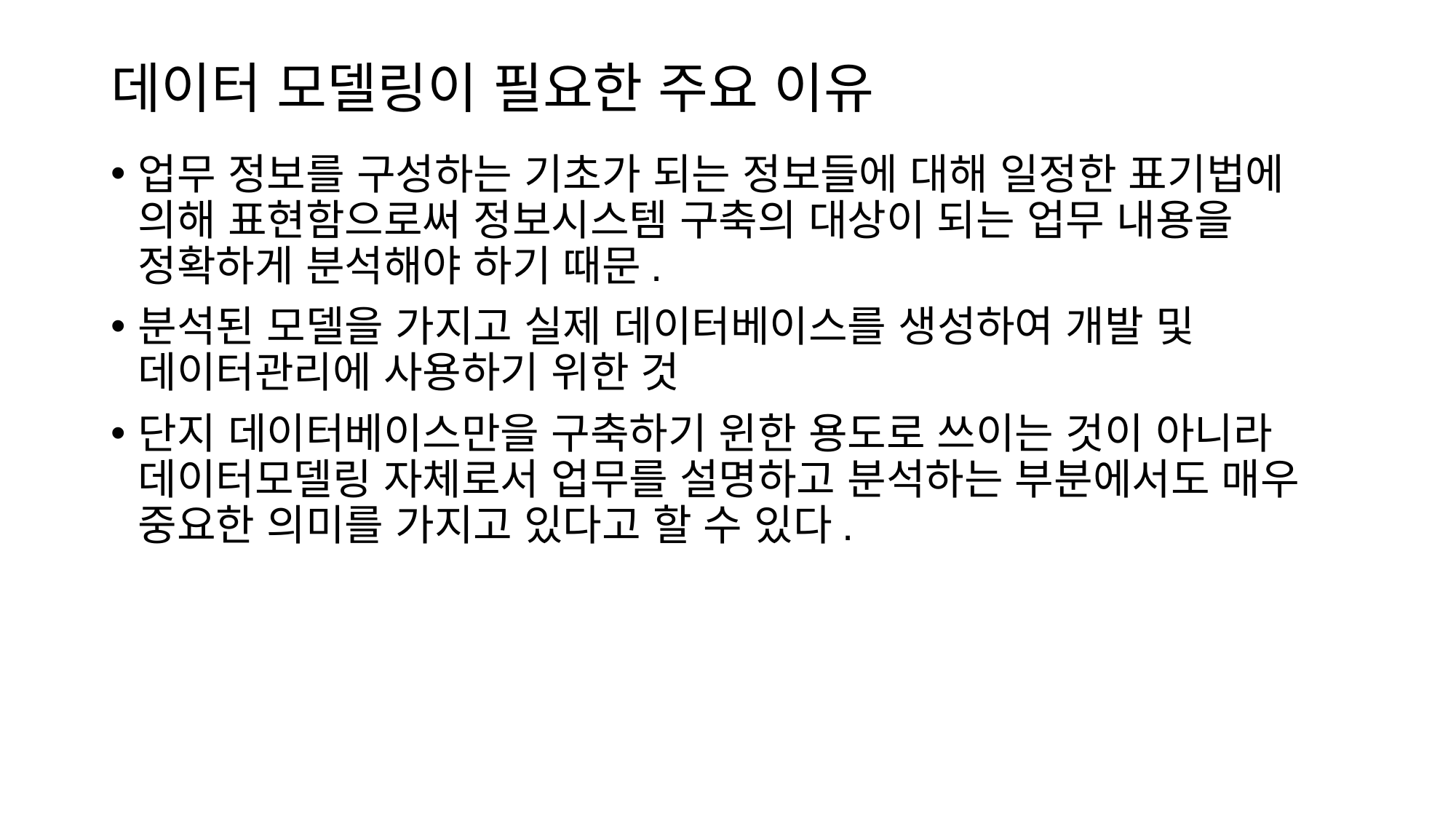

# 데이터 모델링이 필요한 주요 이유
업무 정보를 구성하는 기초가 되는 정보들에 대해 일정한 표기법에 의해 표현함으로써 정보시스템 구축의 대상이 되는 업무 내용을 정확하게 분석해야 하기 때문.
분석된 모델을 가지고 실제 데이터베이스를 생성하여 개발 및 데이터관리에 사용하기 위한 것
단지 데이터베이스만을 구축하기 윈한 용도로 쓰이는 것이 아니라 데이터모델링 자체로서 업무를 설명하고 분석하는 부분에서도 매우 중요한 의미를 가지고 있다고 할 수 있다.